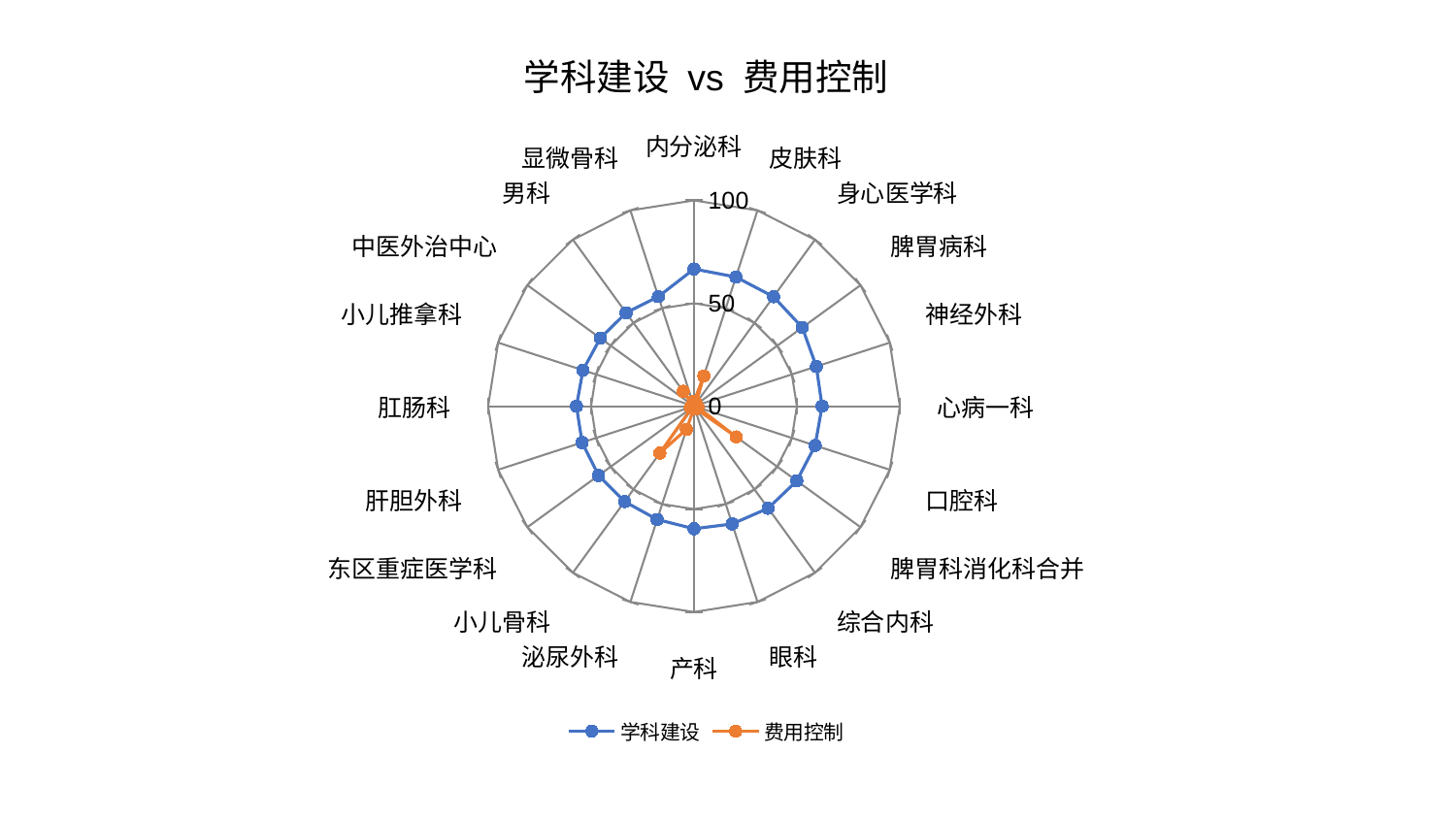

### Chart: 学科建设 vs 费用控制

| Category | 学科建设 | 费用控制 |
|---|---|---|
| 内分泌科 | 66.66277882900286 | 2.2688559710515355 |
| 皮肤科 | 65.99063473102791 | 15.457652989937348 |
| 身心医学科 | 65.7529121196943 | 1.787236683147801 |
| 脾胃病科 | 65.06278963337834 | 1.2099803198316847 |
| 神经外科 | 62.510774113774865 | 1.2155536904218744 |
| 心病一科 | 62.24704046132542 | 1.0349798685442935 |
| 口腔科 | 61.9030798908942 | 2.0590772574415057 |
| 脾胃科消化科合并 | 61.74101227819424 | 25.426491287710512 |
| 综合内科 | 61.313170988916134 | 1.4998638343365966 |
| 眼科 | 60.15846188799981 | 1.2787280898464504 |
| 产科 | 59.563598877898336 | 1.101538339680465 |
| 泌尿外科 | 57.88879686632867 | 11.848782666878709 |
| 小儿骨科 | 57.309305388572255 | 28.197572456067583 |
| 东区重症医学科 | 57.29168289689344 | 1.4354632028936838 |
| 肝胆外科 | 57.12445465198611 | 1.8528386941115114 |
| 肛肠科 | 57.072364989419754 | 0.8224702669224103 |
| 小儿推拿科 | 56.68469037365319 | 1.1230332190435888 |
| 中医外治中心 | 56.23994878436128 | 0.733228733327664 |
| 男科 | 56.08460744883412 | 8.93918864058355 |
| 显微骨科 | 55.98280372729123 | 0.5653274260694886 |
86